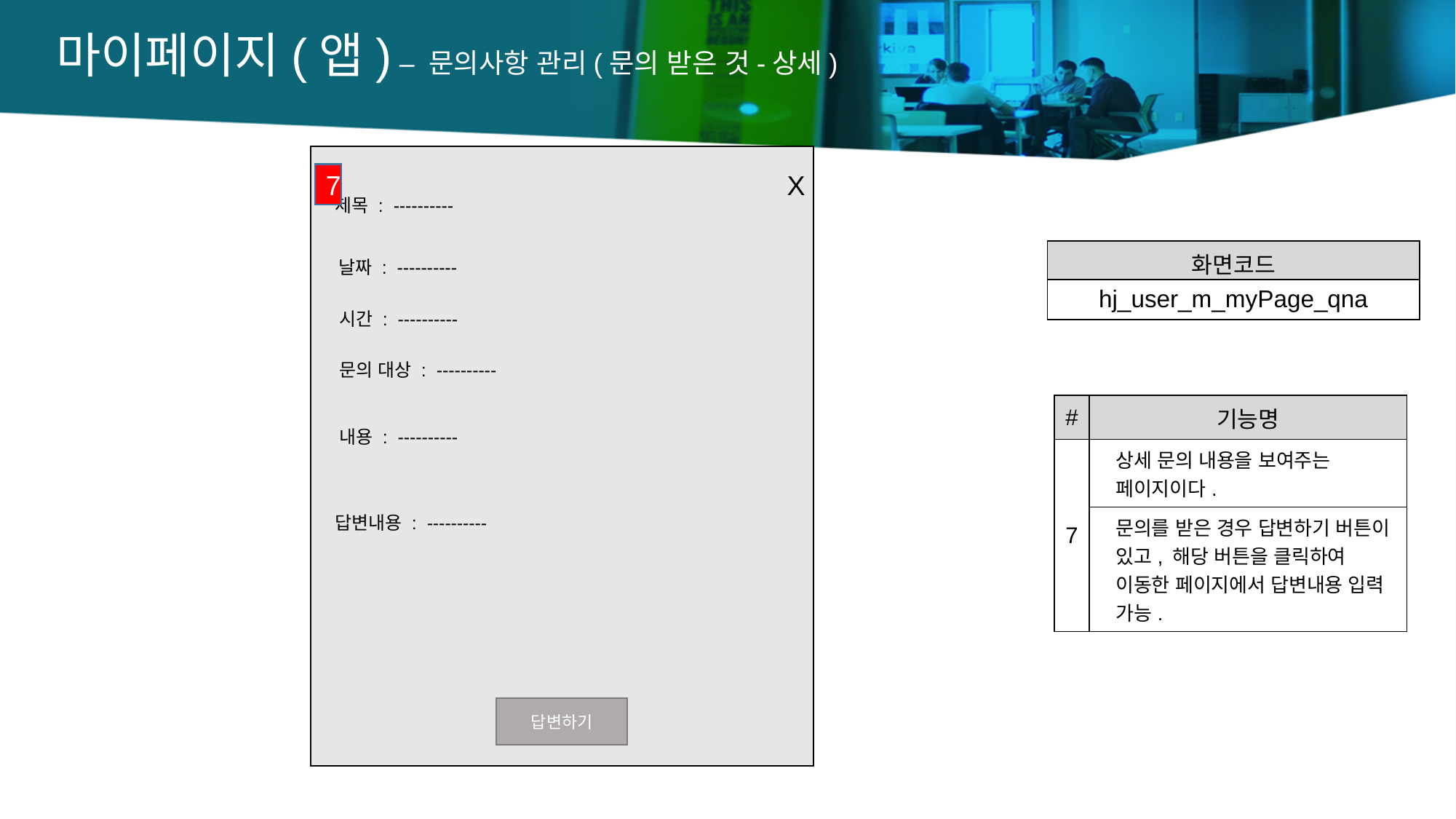

마이페이지(앱) – 문의사항 관리(문의 받은 것-상세)

세미나존

X
7
제목 :  ----------
QnA
세미나존
세미나
밋업
날짜 :  ----------
시간 :  ----------
문의 대상 :  ----------
내용 :  ----------
답변내용 :  ----------
답변하기
| 화면코드 |
| --- |
| hj\_user\_m\_myPage\_qna |
| # | 기능명 |
| --- | --- |
| 7 | 상세 문의 내용을 보여주는 페이지이다. |
|  | 문의를 받은 경우 답변하기 버튼이 있고, 해당 버튼을 클릭하여 이동한 페이지에서 답변내용 입력 가능. |